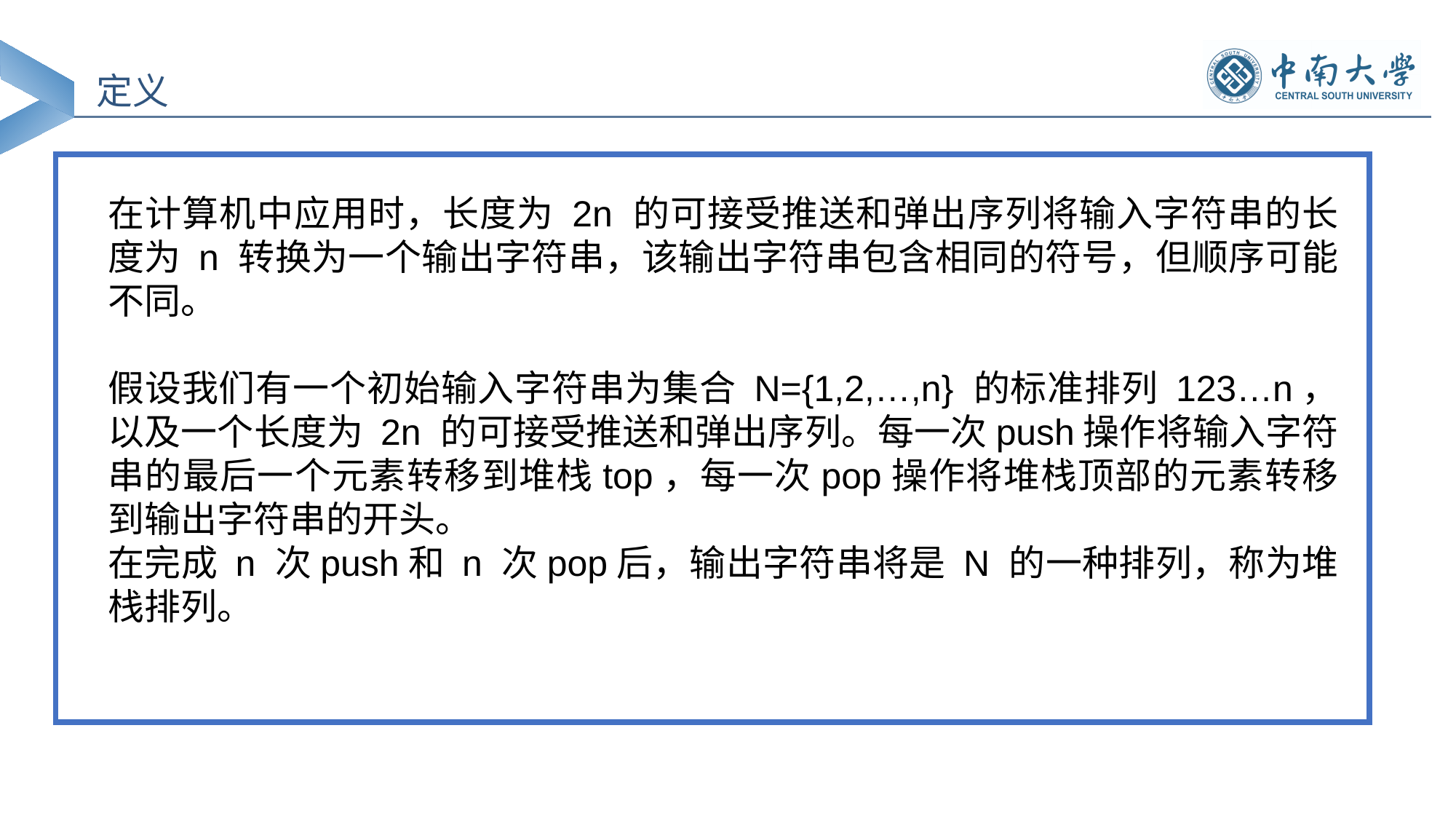

定义

在计算机中应用时，长度为 2n 的可接受推送和弹出序列将输入字符串的长度为 n 转换为一个输出字符串，该输出字符串包含相同的符号，但顺序可能不同。

假设我们有一个初始输入字符串为集合 N={1,2,…,n} 的标准排列 123…n，以及一个长度为 2n 的可接受推送和弹出序列。每一次push操作将输入字符串的最后一个元素转移到堆栈top，每一次pop操作将堆栈顶部的元素转移到输出字符串的开头。
在完成 n 次push和 n 次pop后，输出字符串将是 N 的一种排列，称为堆栈排列。